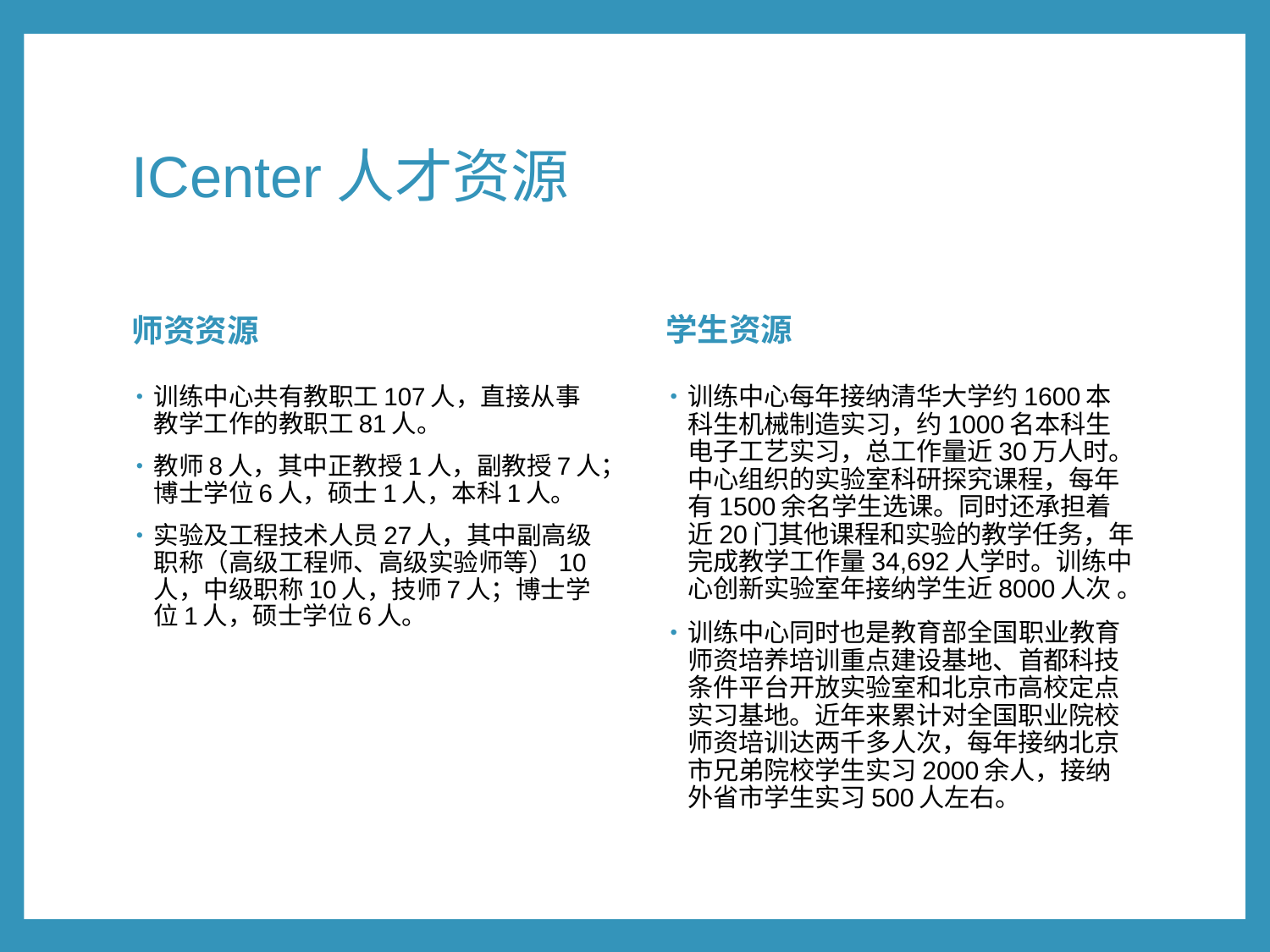

# ICenter人才资源
学生资源
师资资源
训练中心每年接纳清华大学约1600本科生机械制造实习，约1000名本科生电子工艺实习，总工作量近30万人时。中心组织的实验室科研探究课程，每年有1500余名学生选课。同时还承担着近20门其他课程和实验的教学任务，年完成教学工作量34,692人学时。训练中心创新实验室年接纳学生近8000人次 。
训练中心同时也是教育部全国职业教育师资培养培训重点建设基地、首都科技条件平台开放实验室和北京市高校定点实习基地。近年来累计对全国职业院校师资培训达两千多人次，每年接纳北京市兄弟院校学生实习2000余人，接纳外省市学生实习500人左右。
训练中心共有教职工107人，直接从事教学工作的教职工81人。
教师8人，其中正教授1人，副教授7人；博士学位6人，硕士1人，本科1人。
实验及工程技术人员27人，其中副高级职称（高级工程师、高级实验师等）10人，中级职称10人，技师7人；博士学位1人，硕士学位6人。